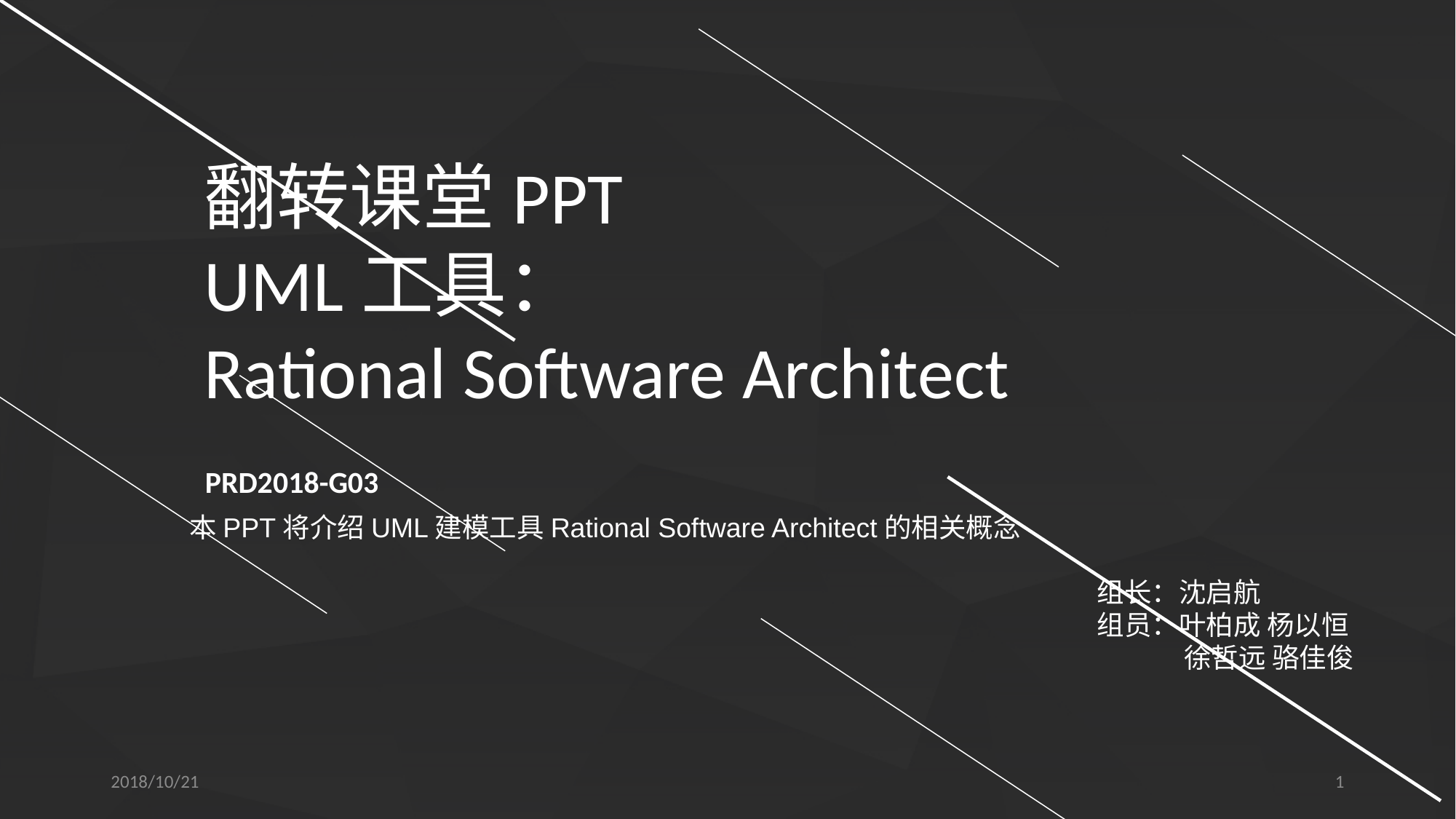

翻转课堂PPT
UML工具：
Rational Software Architect
PRD2018-G03
本PPT将介绍UML建模工具Rational Software Architect的相关概念
组长：沈启航
组员：叶柏成 杨以恒
             徐哲远 骆佳俊
2018/10/21
1